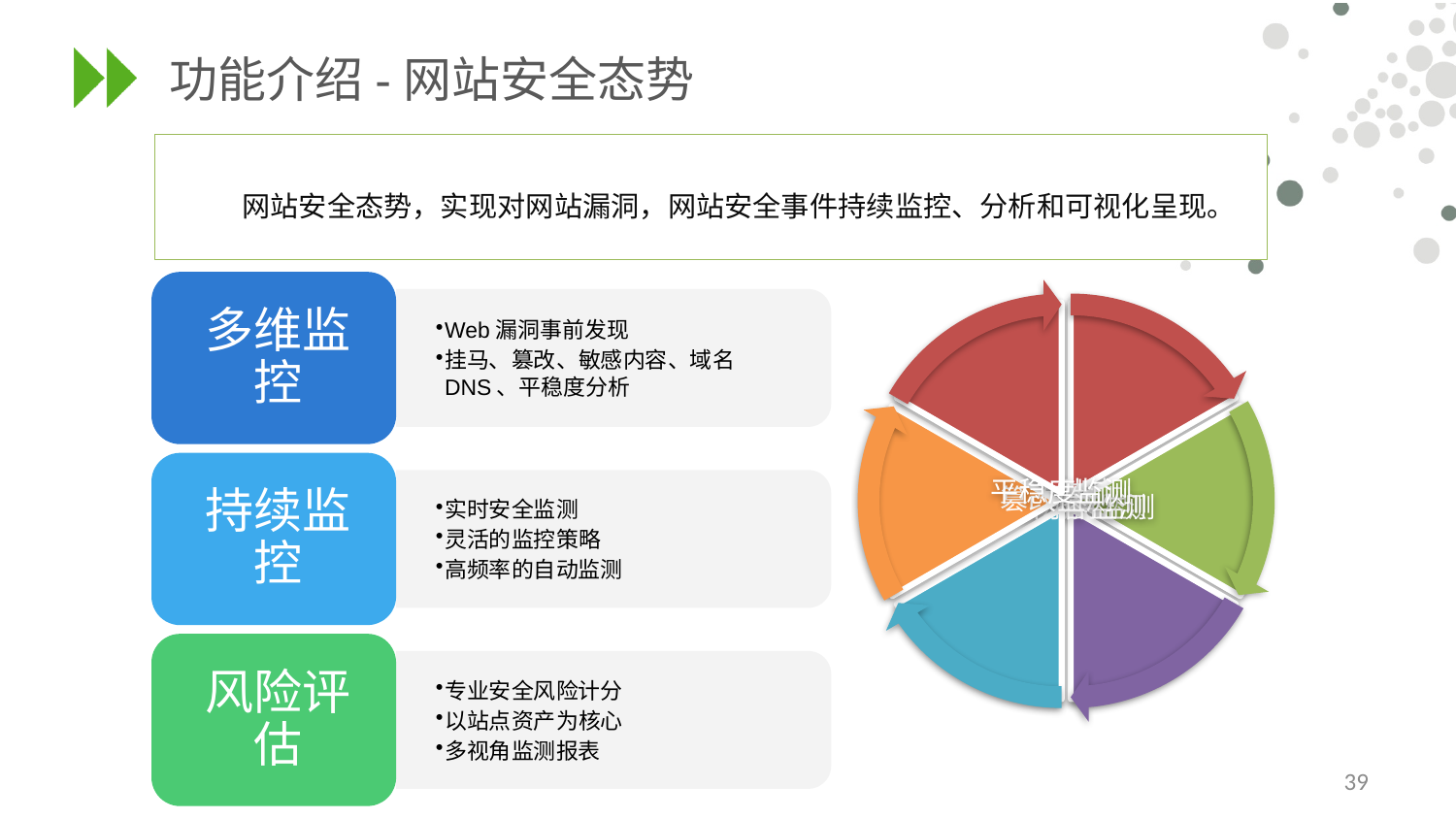

# 功能介绍-网站安全态势
网站安全态势，实现对网站漏洞，网站安全事件持续监控、分析和可视化呈现。
Web漏洞事前发现
挂马、篡改、敏感内容、域名DNS、平稳度分析
多维监控
实时安全监测
灵活的监控策略
高频率的自动监测
持续监控
专业安全风险计分
以站点资产为核心
多视角监测报表
风险评估
漏洞扫描
挂马监测
域名劫持监测
敏感内容监测
篡改监测
平稳度监测
39